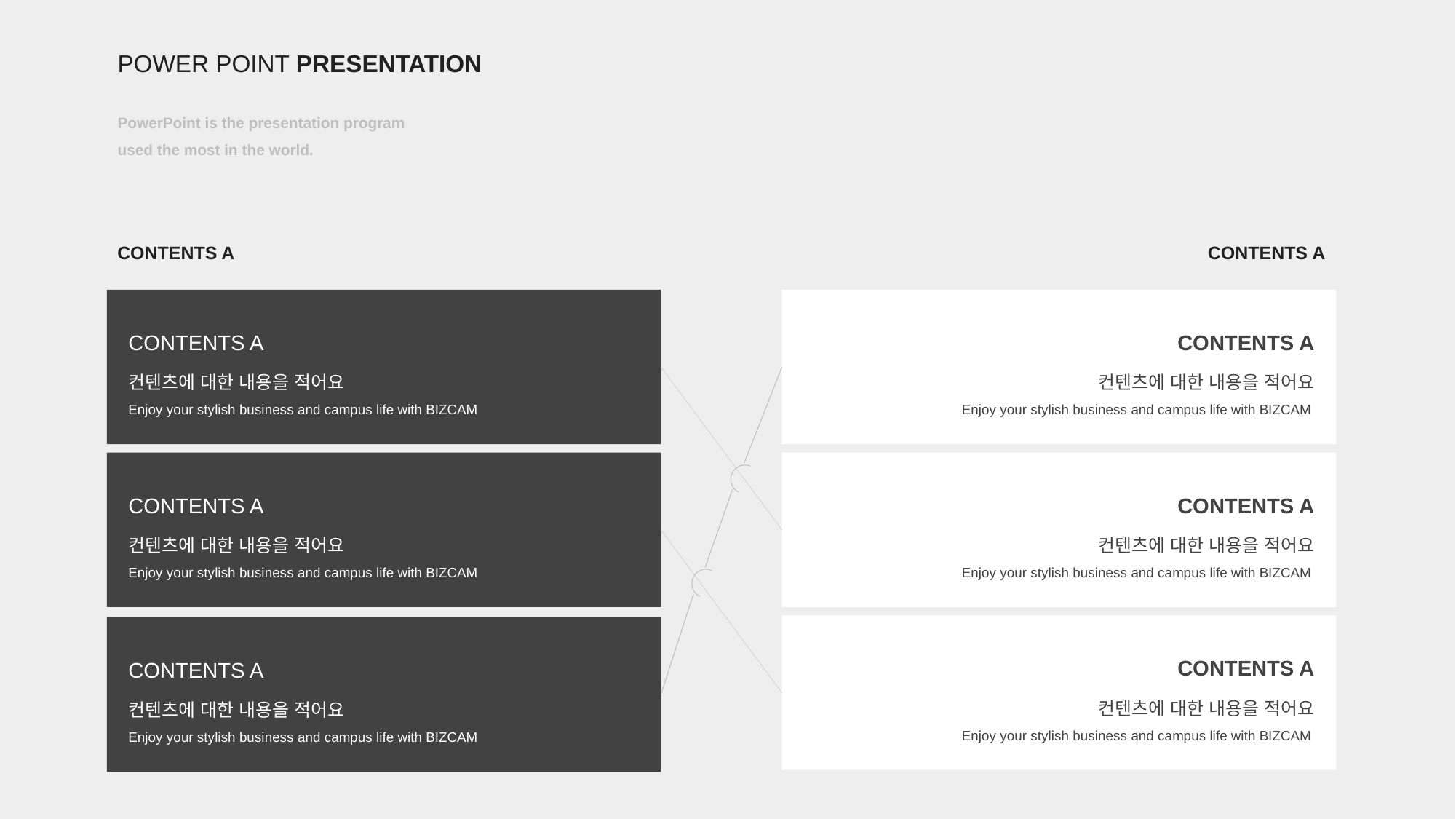

POWER POINT PRESENTATION

PowerPoint is the presentation program
used the most in the world.
CONTENTS A
CONTENTS A
CONTENTS A

컨텐츠에 대한 내용을 적어요
Enjoy your stylish business and campus life with BIZCAM
CONTENTS A

컨텐츠에 대한 내용을 적어요
Enjoy your stylish business and campus life with BIZCAM
CONTENTS A

컨텐츠에 대한 내용을 적어요
Enjoy your stylish business and campus life with BIZCAM
CONTENTS A

컨텐츠에 대한 내용을 적어요
Enjoy your stylish business and campus life with BIZCAM

CONTENTS A

컨텐츠에 대한 내용을 적어요
Enjoy your stylish business and campus life with BIZCAM
CONTENTS A

컨텐츠에 대한 내용을 적어요
Enjoy your stylish business and campus life with BIZCAM